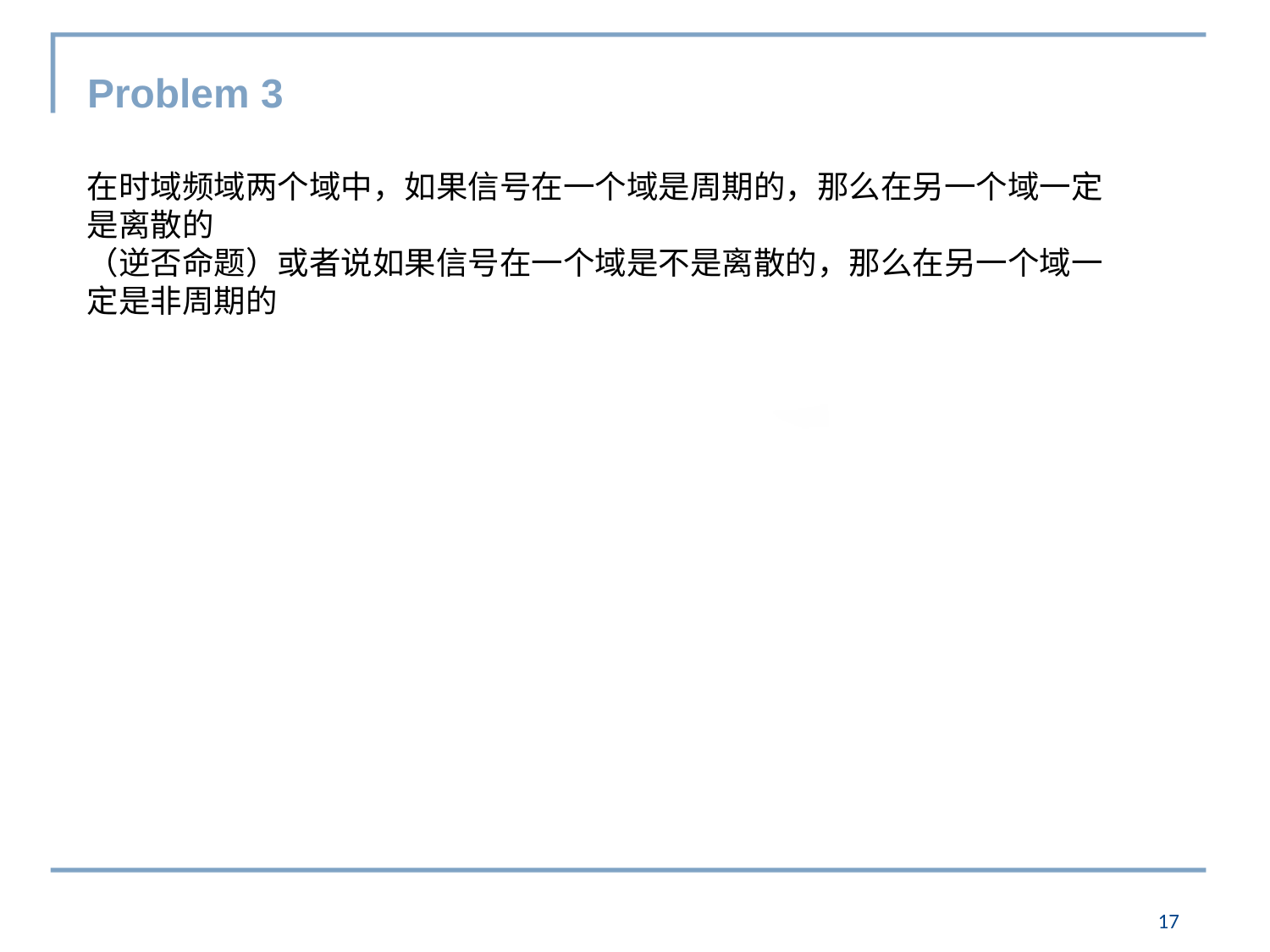

# Problem 3
在时域频域两个域中，如果信号在一个域是周期的，那么在另一个域一定是离散的
（逆否命题）或者说如果信号在一个域是不是离散的，那么在另一个域一定是非周期的

17